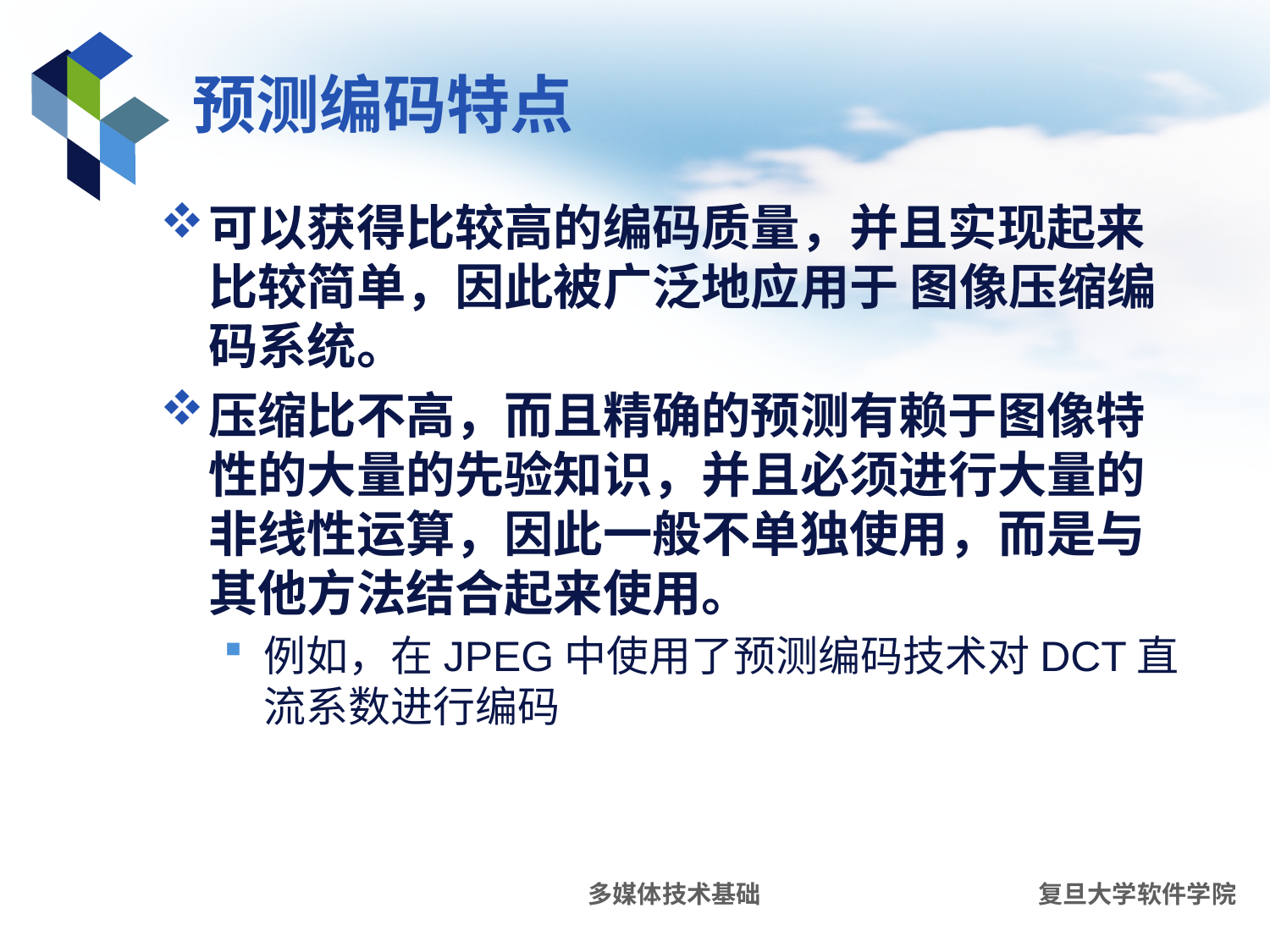

# 预测编码特点
可以获得比较高的编码质量，并且实现起来比较简单，因此被广泛地应用于 图像压缩编码系统。
压缩比不高，而且精确的预测有赖于图像特性的大量的先验知识，并且必须进行大量的非线性运算，因此一般不单独使用，而是与其他方法结合起来使用。
例如，在JPEG中使用了预测编码技术对DCT直流系数进行编码
多媒体技术基础